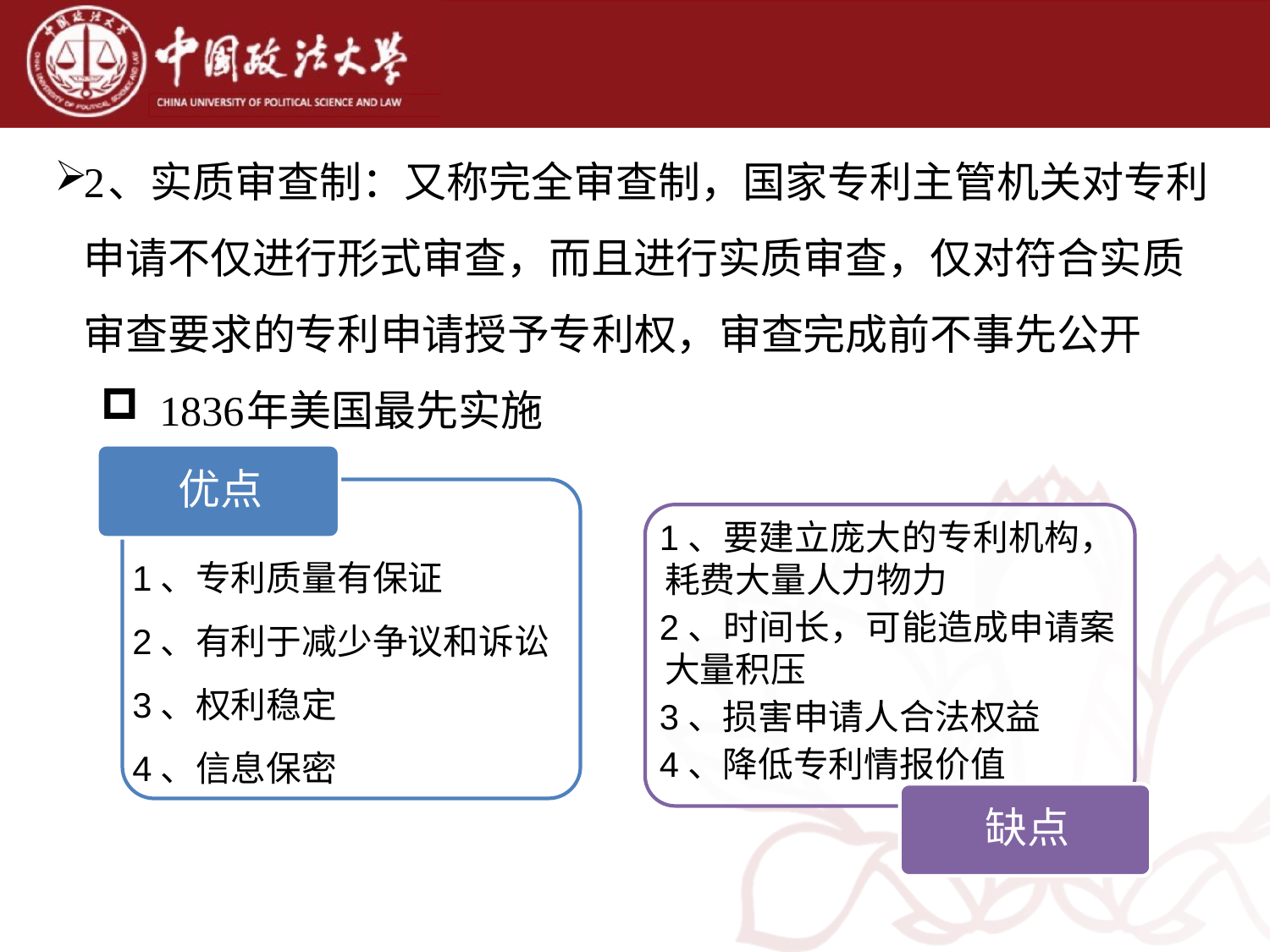

2、实质审查制：又称完全审查制，国家专利主管机关对专利申请不仅进行形式审查，而且进行实质审查，仅对符合实质审查要求的专利申请授予专利权，审查完成前不事先公开
1836年美国最先实施

优点

1、专利质量有保证
2、有利于减少争议和诉讼
3、权利稳定
4、信息保密

1、要建立庞大的专利机构，耗费大量人力物力
2、时间长，可能造成申请案大量积压
3、损害申请人合法权益
4、降低专利情报价值

缺点